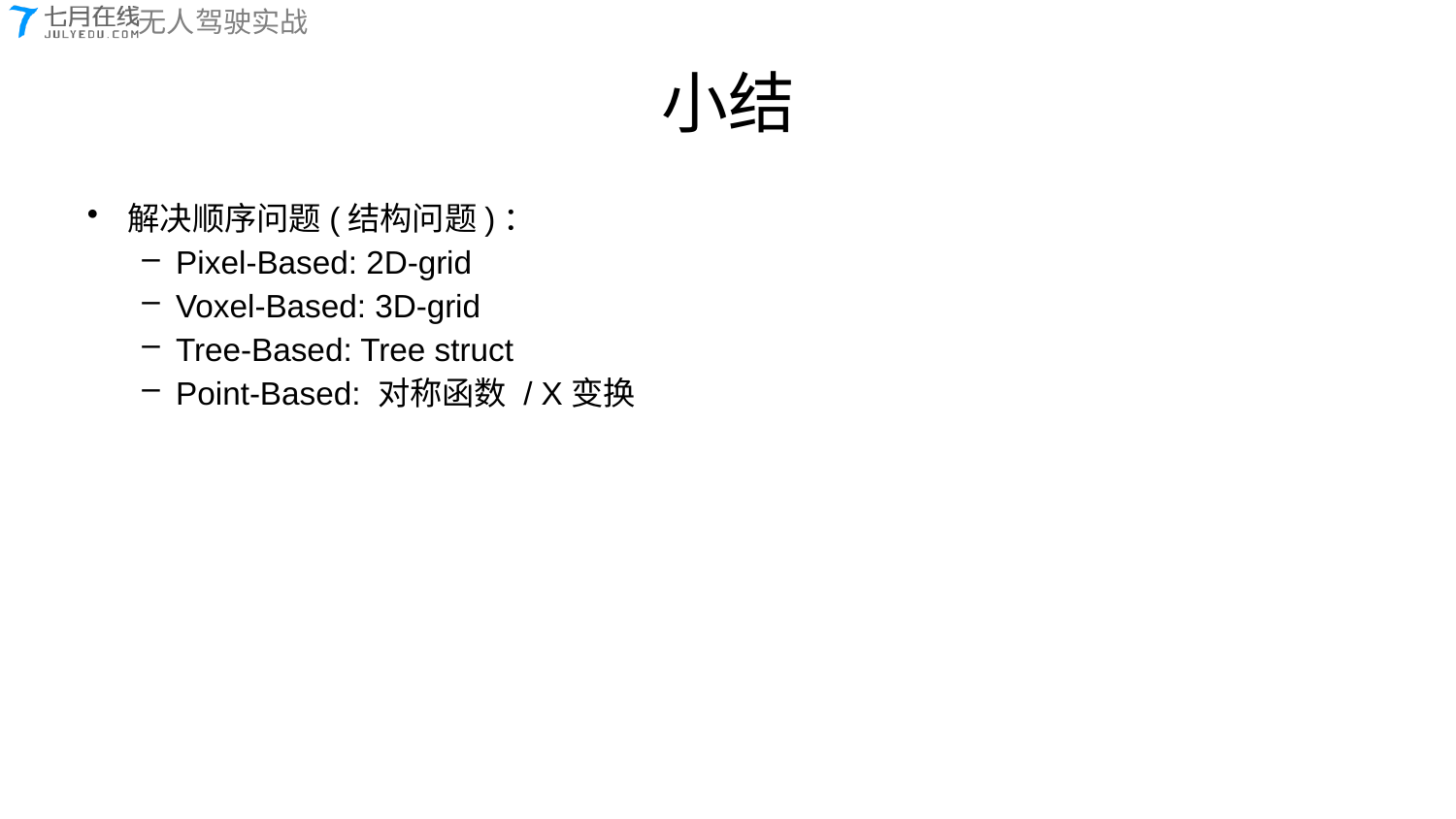

# 小结
解决顺序问题(结构问题)：
Pixel-Based: 2D-grid
Voxel-Based: 3D-grid
Tree-Based: Tree struct
Point-Based: 对称函数 / X变换